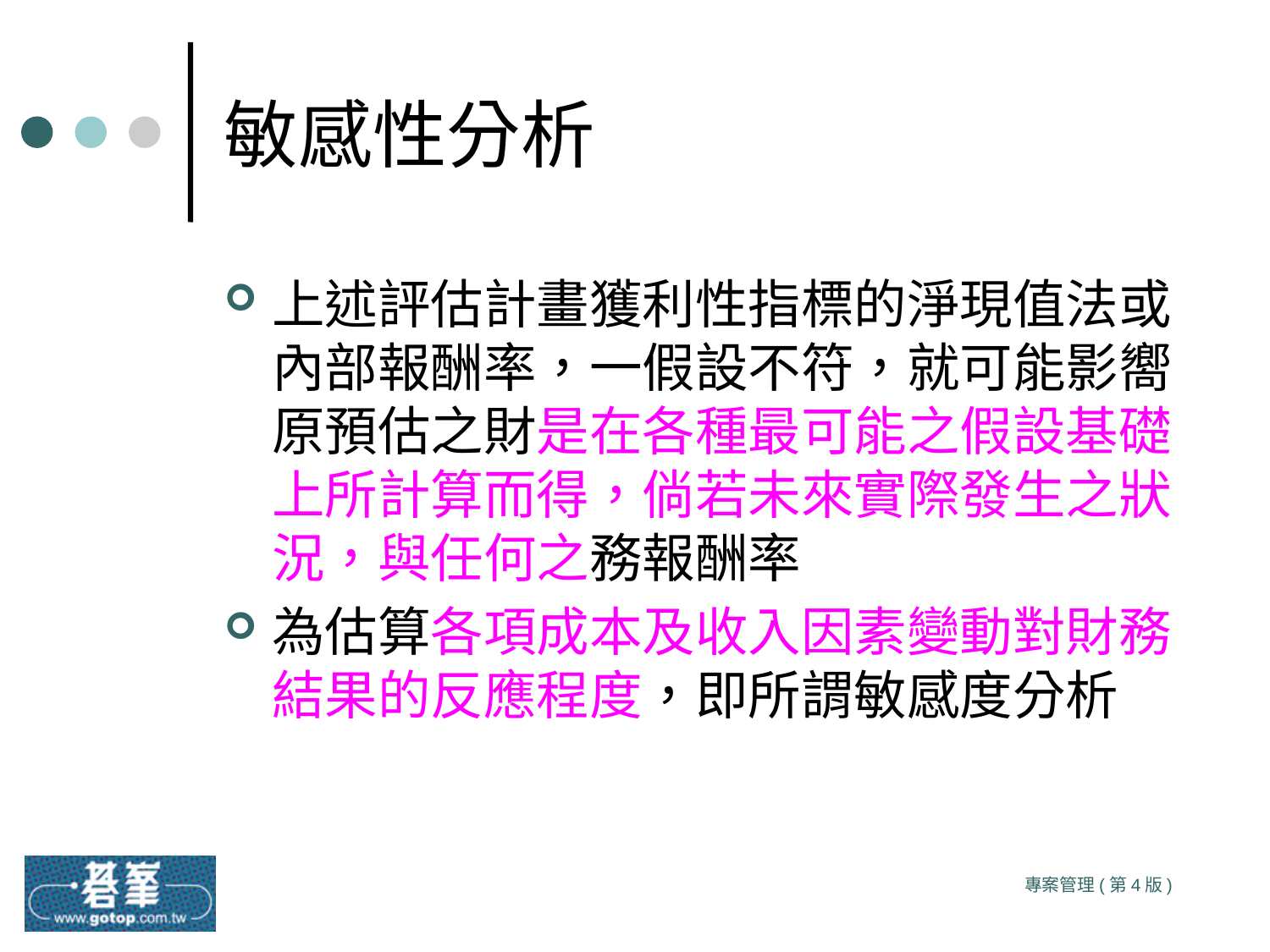

# 敏感性分析
上述評估計畫獲利性指標的淨現值法或內部報酬率，一假設不符，就可能影嚮原預估之財是在各種最可能之假設基礎上所計算而得，倘若未來實際發生之狀況，與任何之務報酬率
為估算各項成本及收入因素變動對財務結果的反應程度，即所謂敏感度分析
專案管理(第4版)